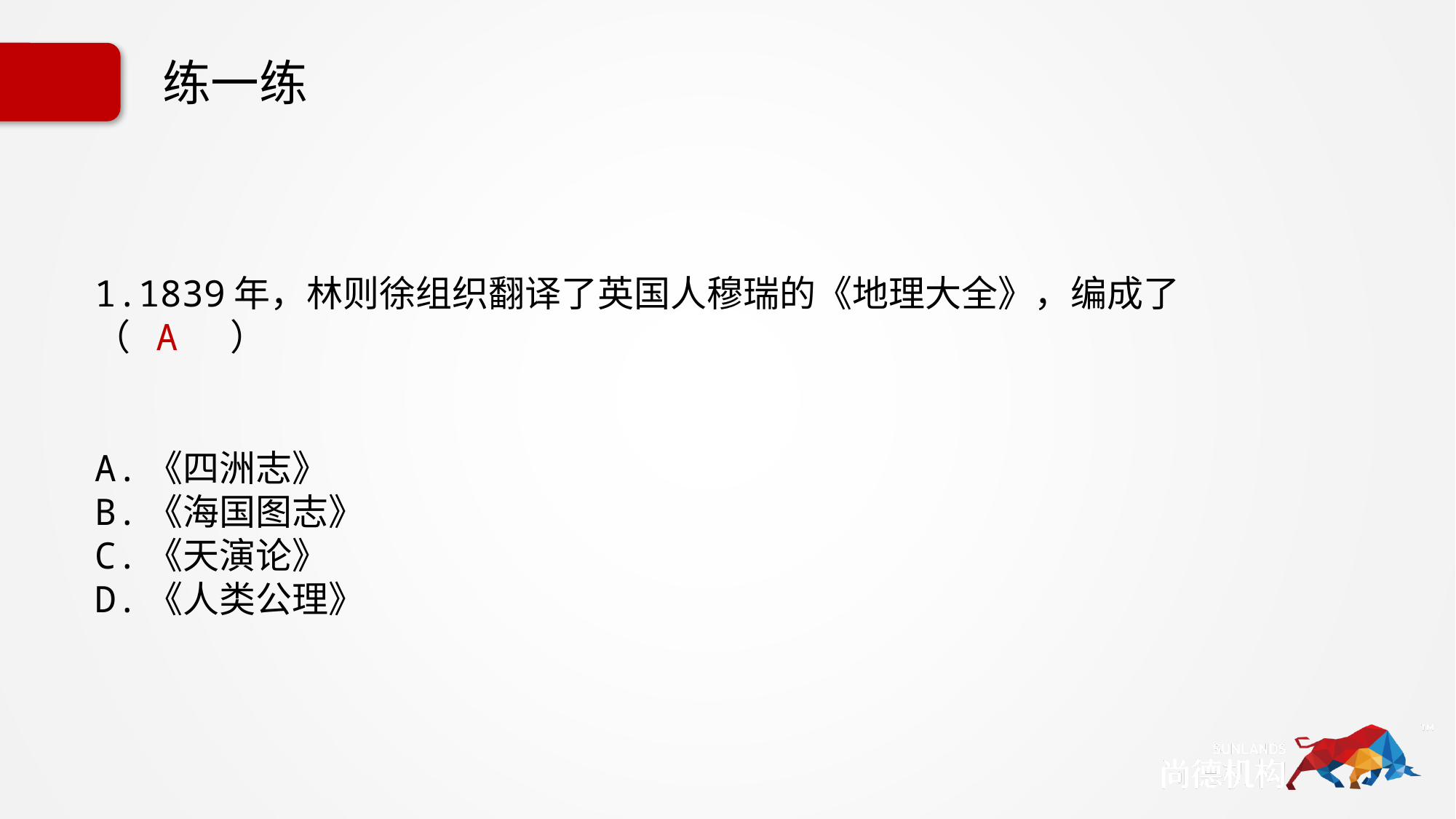

练一练
1.1839年，林则徐组织翻译了英国人穆瑞的《地理大全》，编成了（  A  ）

A.《四洲志》
B.《海国图志》
C.《天演论》
D.《人类公理》